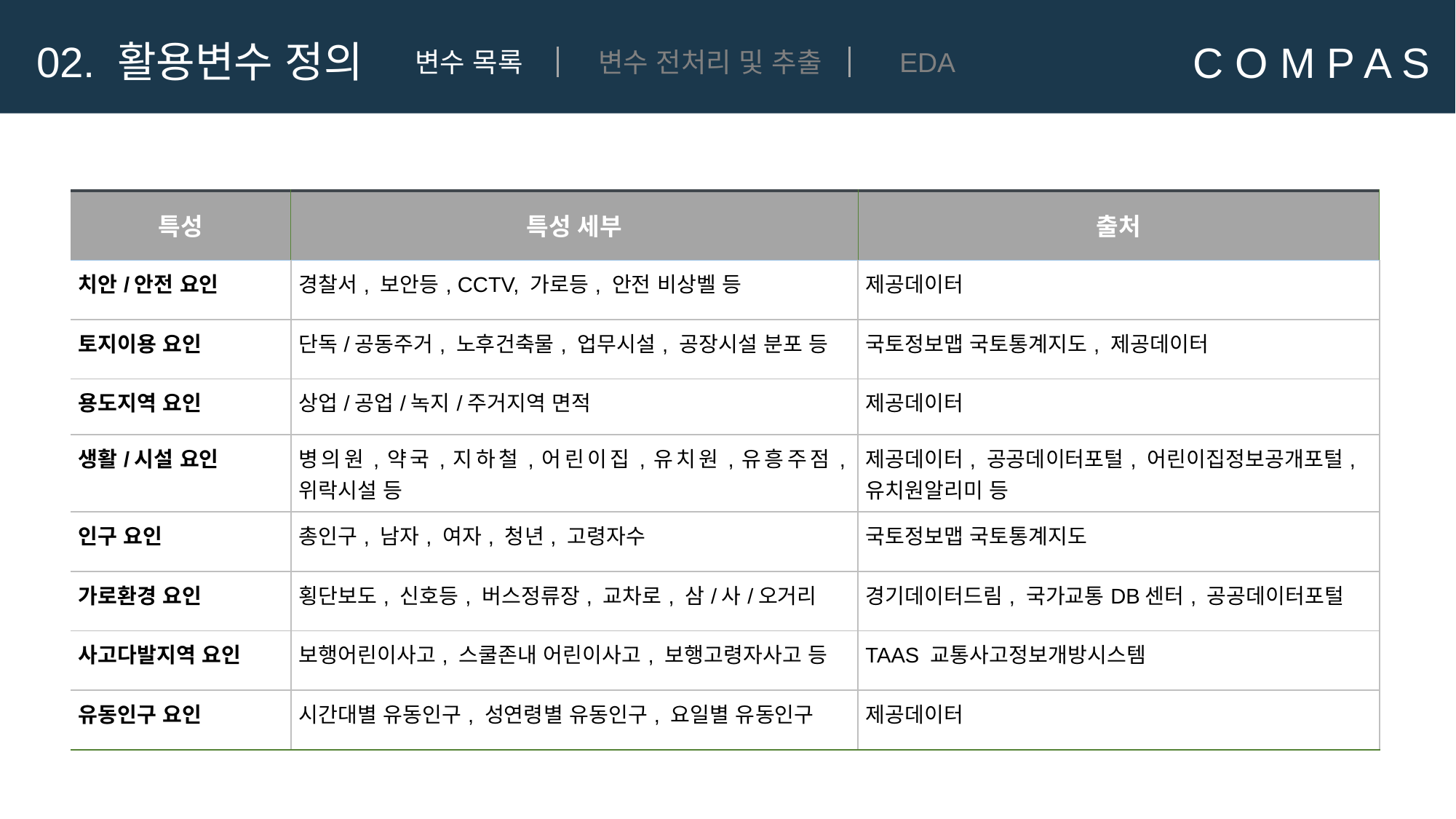

C O M P A S
02. 활용변수 정의
변수 목록
변수 전처리 및 추출
EDA
| 특성 | 특성 세부 | 출처 |
| --- | --- | --- |
| 치안/안전 요인 | 경찰서, 보안등, CCTV, 가로등, 안전 비상벨 등 | 제공데이터 |
| 토지이용 요인 | 단독/공동주거, 노후건축물, 업무시설, 공장시설 분포 등 | 국토정보맵 국토통계지도, 제공데이터 |
| 용도지역 요인 | 상업/공업/녹지/주거지역 면적 | 제공데이터 |
| 생활/시설 요인 | 병의원,약국,지하철,어린이집,유치원,유흥주점,위락시설 등 | 제공데이터, 공공데이터포털, 어린이집정보공개포털, 유치원알리미 등 |
| 인구 요인 | 총인구, 남자, 여자, 청년, 고령자수 | 국토정보맵 국토통계지도 |
| 가로환경 요인 | 횡단보도, 신호등, 버스정류장, 교차로, 삼/사/오거리 | 경기데이터드림, 국가교통DB센터, 공공데이터포털 |
| 사고다발지역 요인 | 보행어린이사고, 스쿨존내 어린이사고, 보행고령자사고 등 | TAAS 교통사고정보개방시스템 |
| 유동인구 요인 | 시간대별 유동인구, 성연령별 유동인구, 요일별 유동인구 | 제공데이터 |